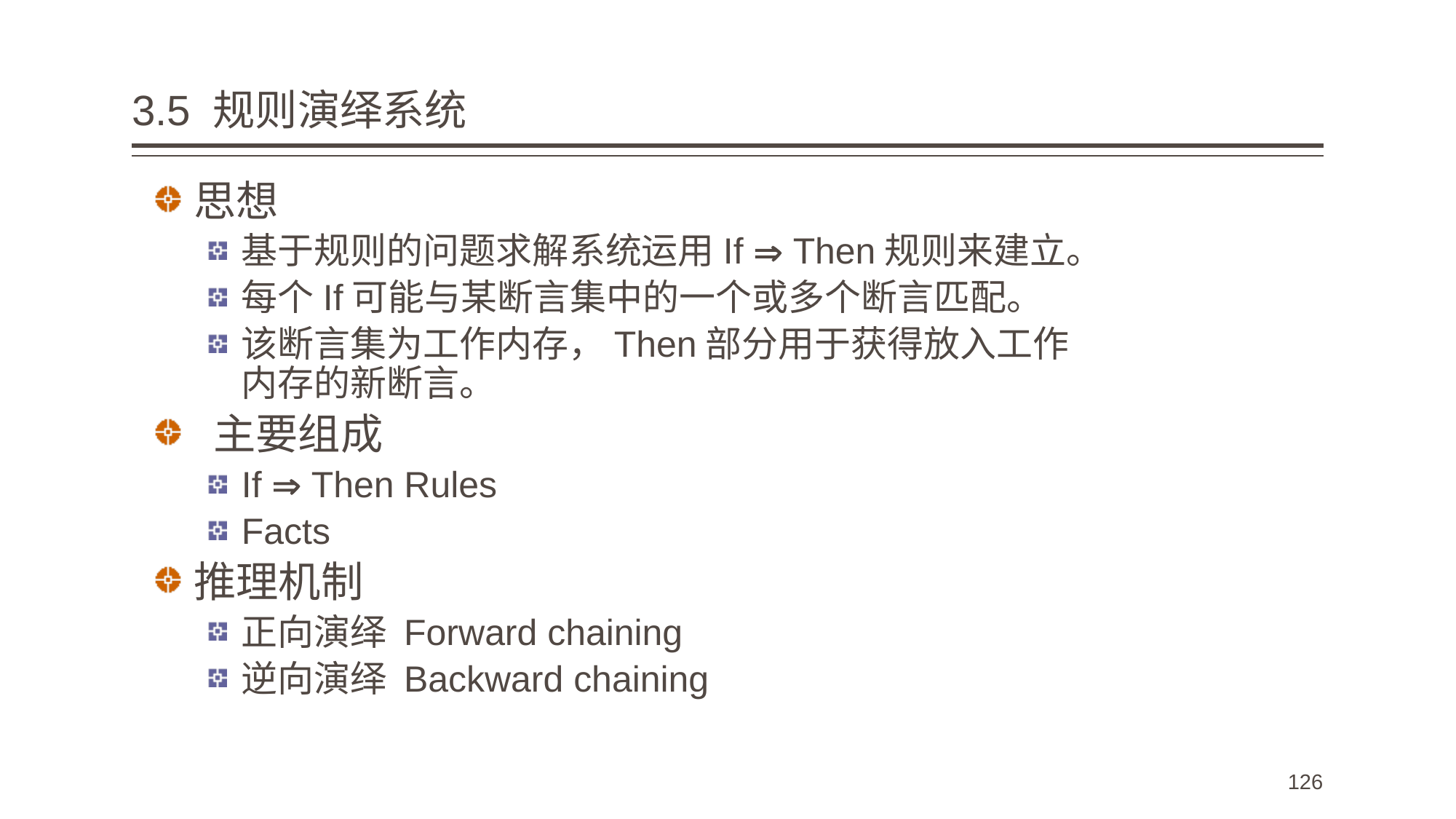

# 3.5 规则演绎系统
思想
基于规则的问题求解系统运用If ⇒ Then规则来建立。
每个If可能与某断言集中的一个或多个断言匹配。
该断言集为工作内存，Then部分用于获得放入工作内存的新断言。
 主要组成
If ⇒ Then Rules
Facts
推理机制
正向演绎 Forward chaining
逆向演绎 Backward chaining
126